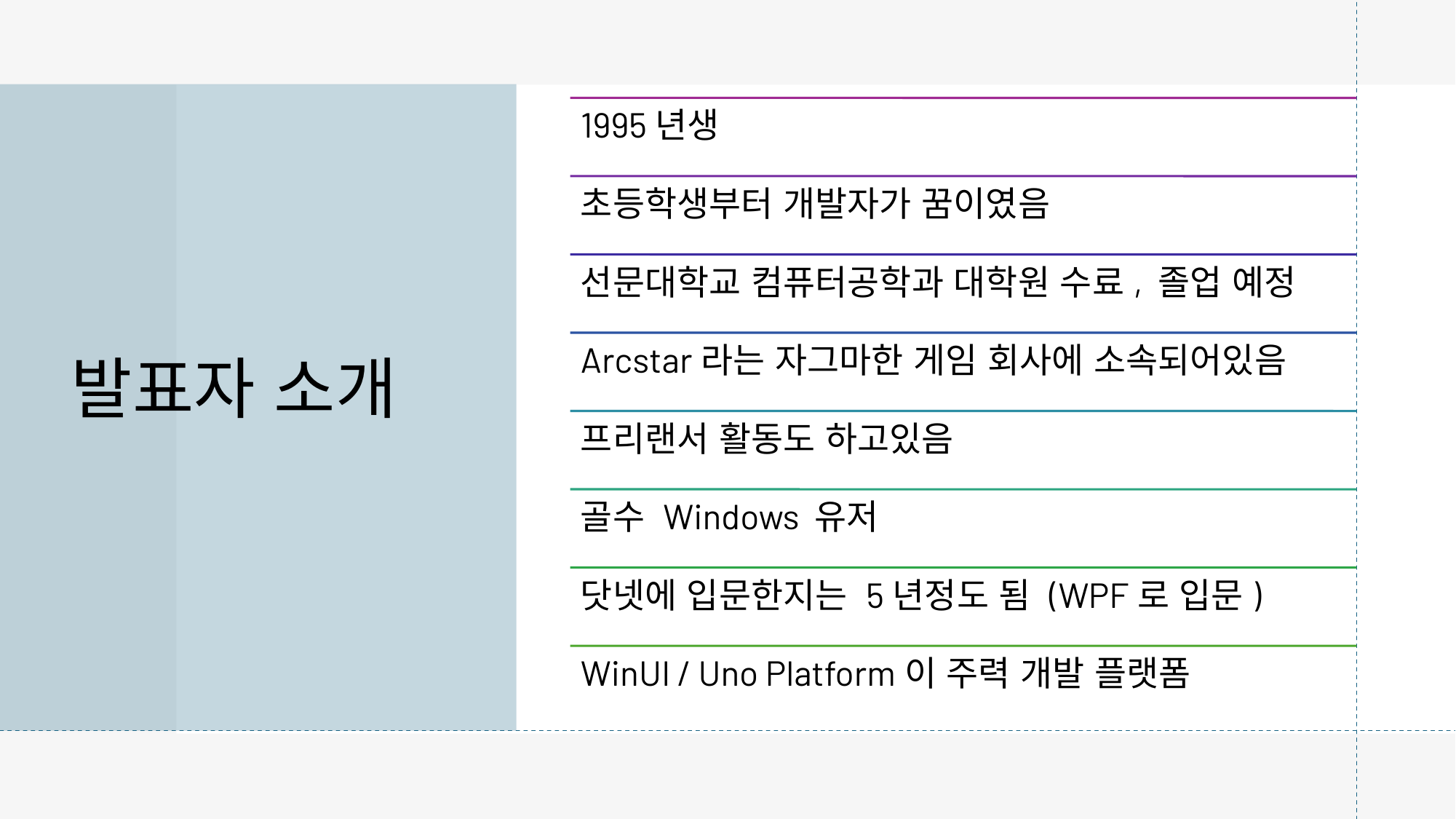

# 발표자 소개

1995년생
초등학생부터 개발자가 꿈이였음
선문대학교 컴퓨터공학과 대학원 수료, 졸업 예정
Arcstar라는 자그마한 게임 회사에 소속되어있음
프리랜서 활동도 하고있음
골수 Windows 유저
닷넷에 입문한지는 5년정도 됨 (WPF로 입문)
WinUI / Uno Platform이 주력 개발 플랫폼